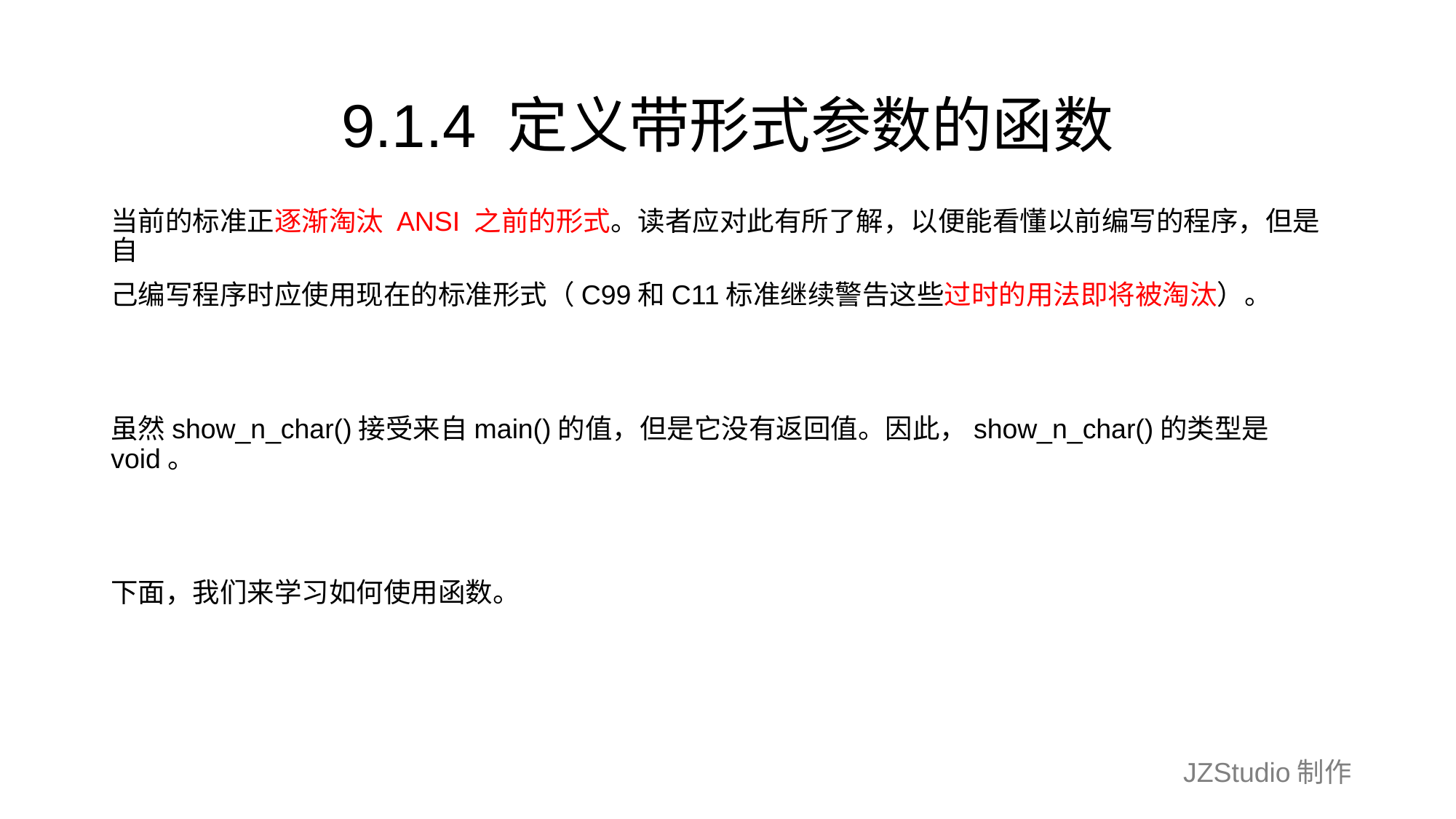

# 9.1.4 定义带形式参数的函数
当前的标准正逐渐淘汰 ANSI 之前的形式。读者应对此有所了解，以便能看懂以前编写的程序，但是自
己编写程序时应使用现在的标准形式（C99和C11标准继续警告这些过时的用法即将被淘汰）。

虽然show_n_char()接受来自main()的值，但是它没有返回值。因此，show_n_char()的类型是void。

下面，我们来学习如何使用函数。